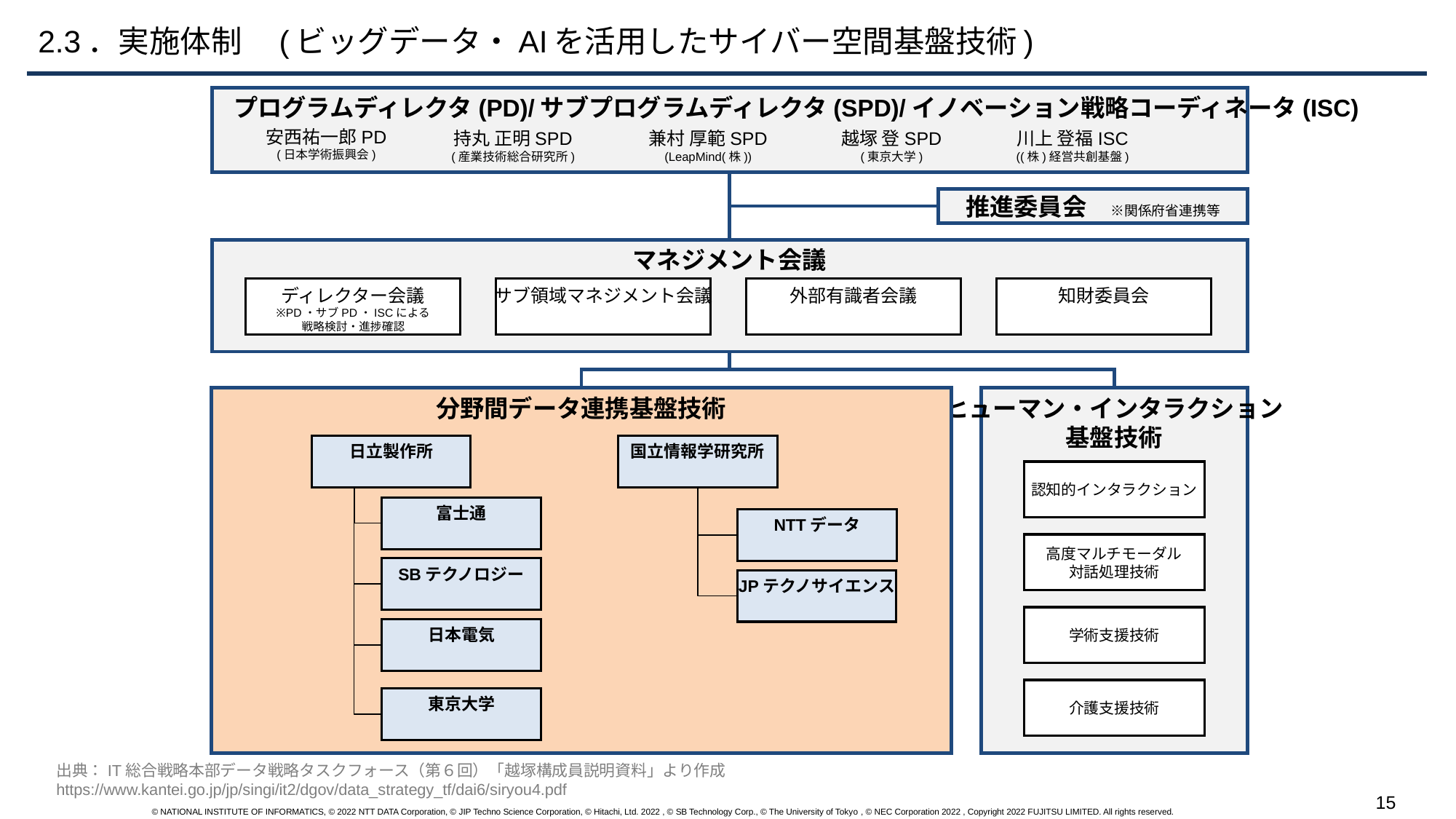

2.3．実施体制　(ビッグデータ・AIを活用したサイバー空間基盤技術)
 プログラムディレクタ(PD)/サブプログラムディレクタ(SPD)/イノベーション戦略コーディネータ(ISC)
安⻄祐⼀郎PD
(⽇本学術振興会)
持丸 正明SPD
(産業技術総合研究所)
兼村 厚範SPD
(LeapMind(株))
越塚 登SPD
(東京大学)
川上 登福ISC
((株)経営共創基盤)
推進委員会　※関係府省連携等
マネジメント会議
ディレクター会議
※PD・サブPD・ISCによる
戦略検討・進捗確認
サブ領域マネジメント会議
外部有識者会議
知財委員会
分野間データ連携基盤技術
ヒューマン・インタラクション
基盤技術
日立製作所
国立情報学研究所
認知的インタラクション
富士通
NTTデータ

高度マルチモーダル
対話処理技術
SBテクノロジー
JPテクノサイエンス
学術支援技術
日本電気
介護支援技術
東京大学
出典：IT総合戦略本部データ戦略タスクフォース（第６回）「越塚構成員説明資料」より作成
https://www.kantei.go.jp/jp/singi/it2/dgov/data_strategy_tf/dai6/siryou4.pdf